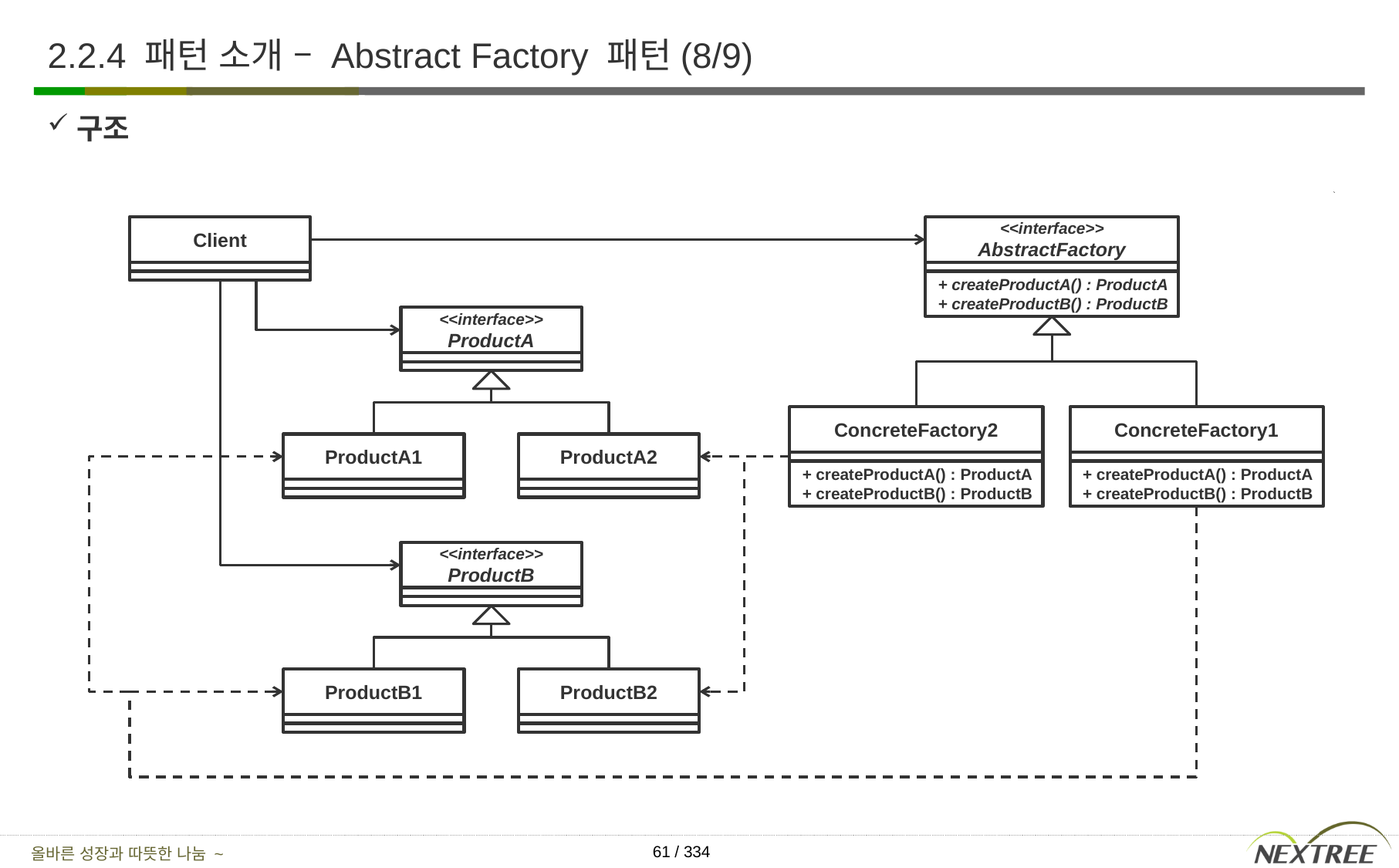

# 2.2.4 패턴 소개 – Abstract Factory 패턴(8/9)
구조
Client
<<interface>>
AbstractFactory

+ createProductA() : ProductA
+ createProductB() : ProductB
<<interface>>
ProductA

ConcreteFactory2
ConcreteFactory1
ProductA1
ProductA2

+ createProductA() : ProductA
+ createProductB() : ProductB
+ createProductA() : ProductA
+ createProductB() : ProductB

<<interface>>
ProductB

ProductB1
ProductB2